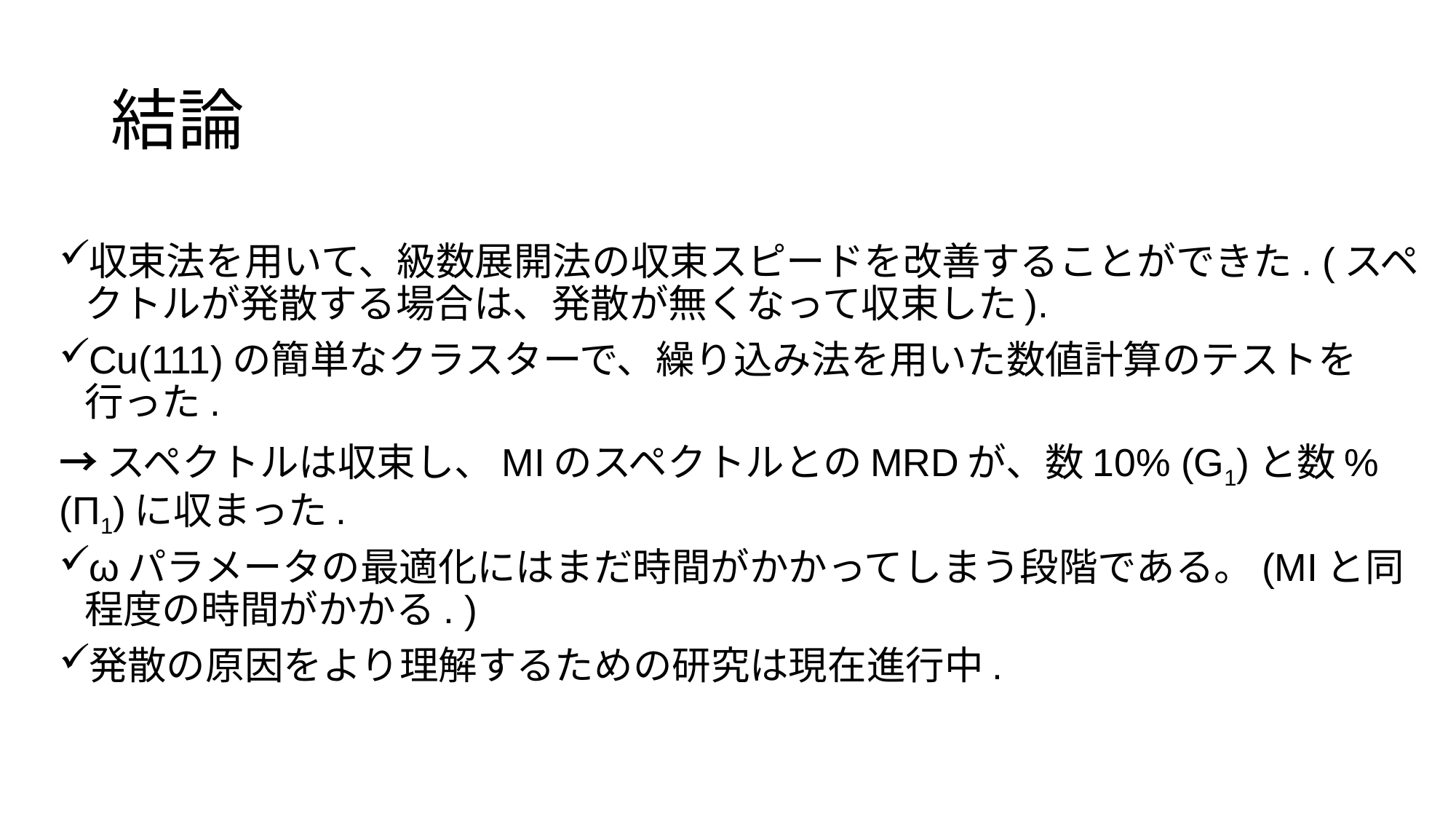

# 結論

収束法を用いて、級数展開法の収束スピードを改善することができた. (スペクトルが発散する場合は、発散が無くなって収束した).
Cu(111)の簡単なクラスターで、繰り込み法を用いた数値計算のテストを行った.
→スペクトルは収束し、MIのスペクトルとのMRDが、数10% (G1)と数% (Π1)に収まった.
ωパラメータの最適化にはまだ時間がかかってしまう段階である。(MIと同程度の時間がかかる. )
発散の原因をより理解するための研究は現在進行中.